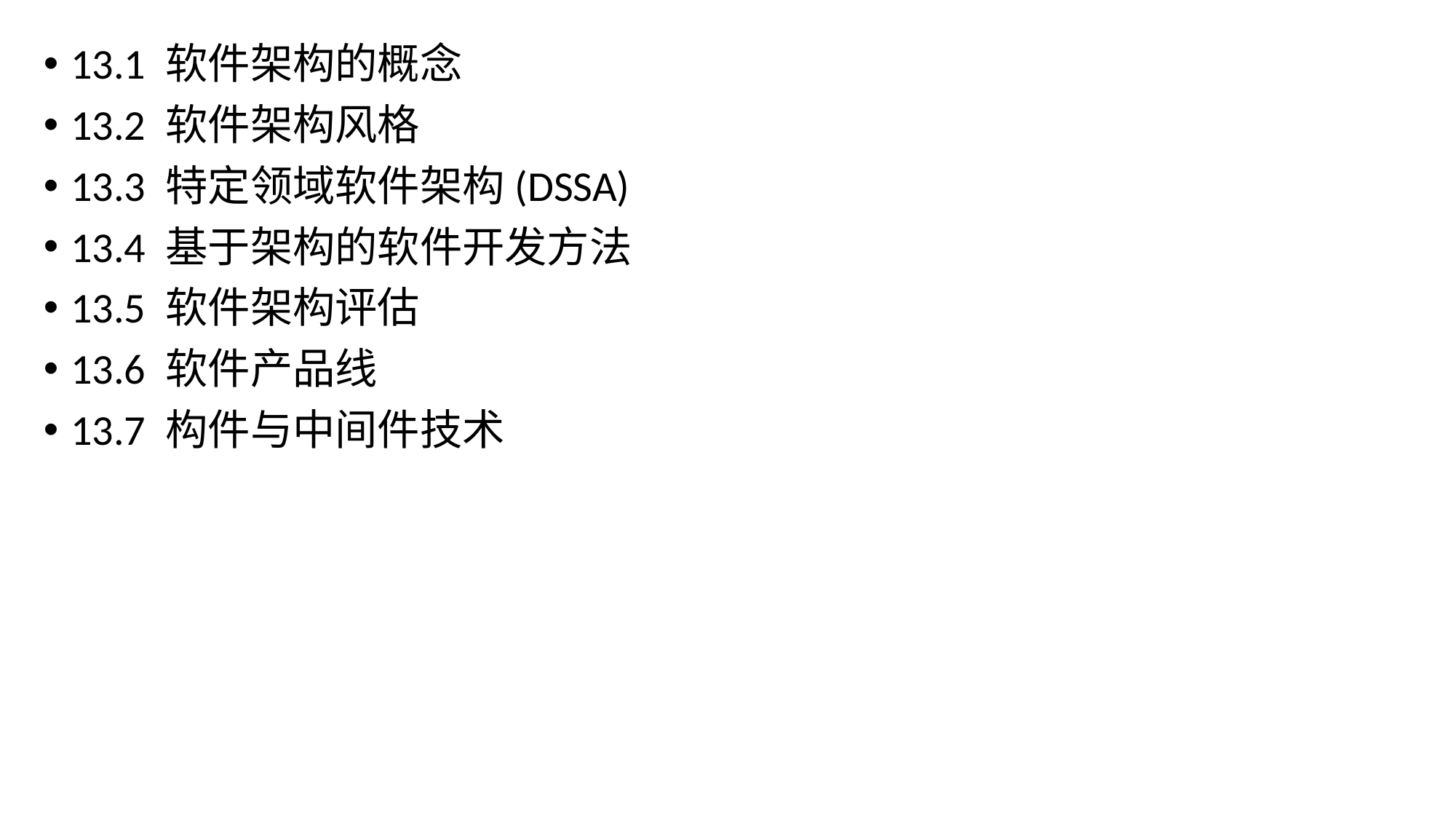

13.1 软件架构的概念
13.2 软件架构风格
13.3 特定领域软件架构(DSSA)
13.4 基于架构的软件开发方法
13.5 软件架构评估
13.6 软件产品线
13.7 构件与中间件技术